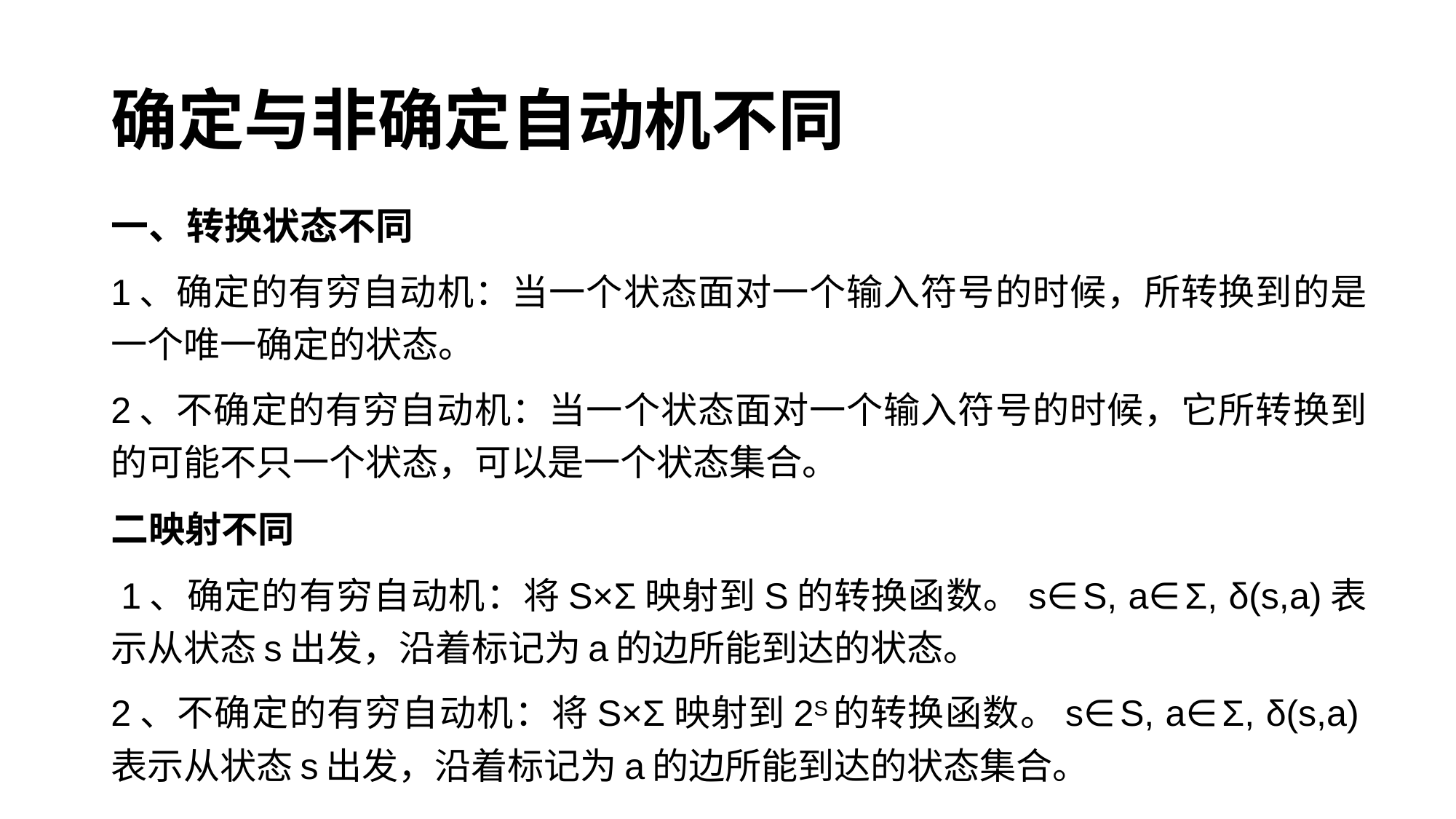

# 确定与非确定自动机不同
一、转换状态不同
1、确定的有穷自动机：当一个状态面对一个输入符号的时候，所转换到的是一个唯一确定的状态。
2、不确定的有穷自动机：当一个状态面对一个输入符号的时候，它所转换到的可能不只一个状态，可以是一个状态集合。
二映射不同
 1、确定的有穷自动机：将S×Σ映射到S的转换函数。s∈S, a∈Σ, δ(s,a)表示从状态s出发，沿着标记为a的边所能到达的状态。
2、不确定的有穷自动机：将S×Σ映射到2S的转换函数。s∈S, a∈Σ, δ(s,a)表示从状态s出发，沿着标记为a的边所能到达的状态集合。